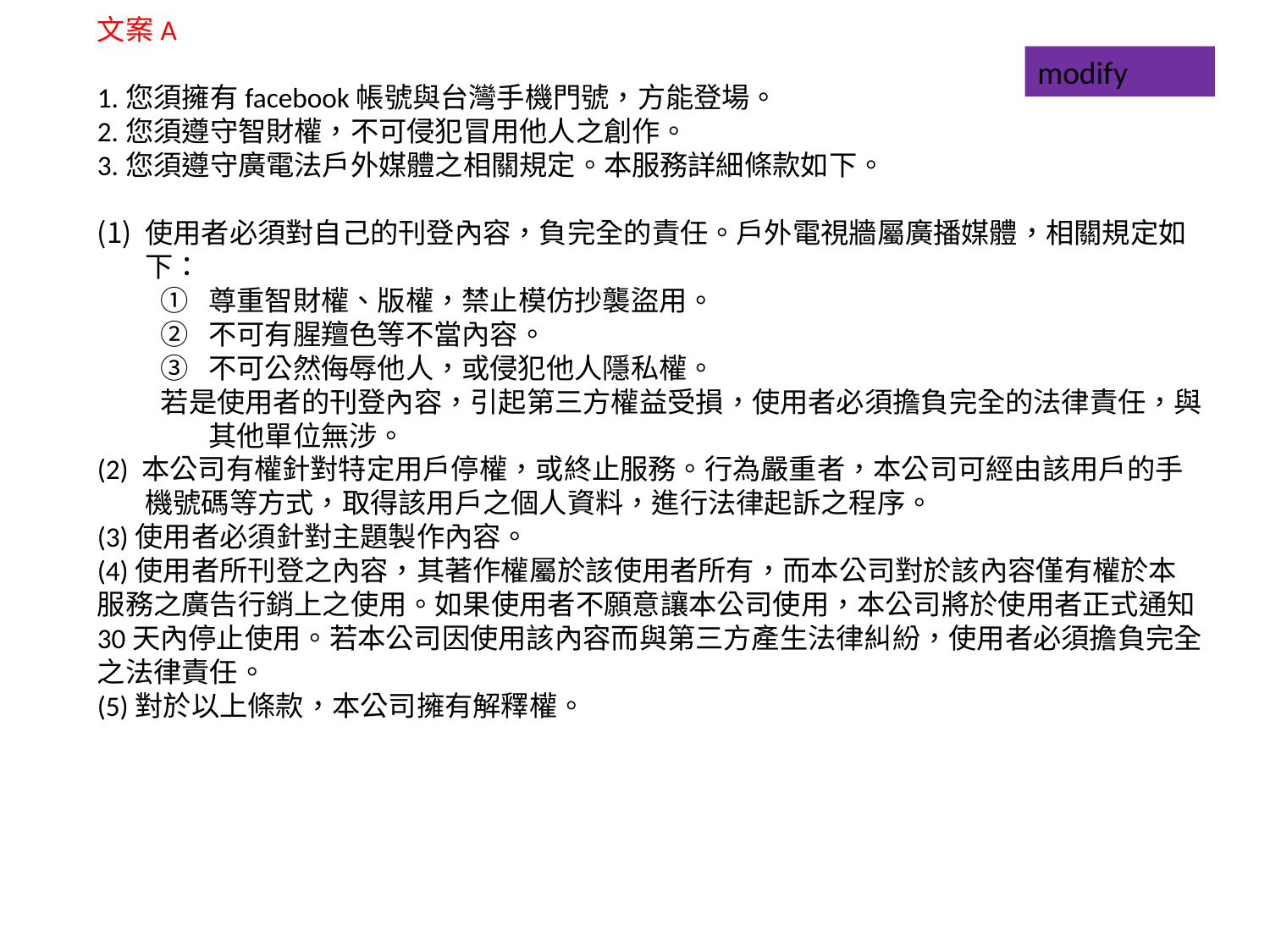

文案A

1.您須擁有facebook帳號與台灣手機門號，方能登場。
2.您須遵守智財權，不可侵犯冒用他人之創作。
3.您須遵守廣電法戶外媒體之相關規定。本服務詳細條款如下。

使用者必須對自己的刊登內容，負完全的責任。戶外電視牆屬廣播媒體，相關規定如下：
尊重智財權、版權，禁止模仿抄襲盜用。
不可有腥羶色等不當內容。
不可公然侮辱他人，或侵犯他人隱私權。
若是使用者的刊登內容，引起第三方權益受損，使用者必須擔負完全的法律責任，與其他單位無涉。
(2) 本公司有權針對特定用戶停權，或終止服務。行為嚴重者，本公司可經由該用戶的手機號碼等方式，取得該用戶之個人資料，進行法律起訴之程序。
(3)使用者必須針對主題製作內容。
(4)使用者所刊登之內容，其著作權屬於該使用者所有，而本公司對於該內容僅有權於本服務之廣告行銷上之使用。如果使用者不願意讓本公司使用，本公司將於使用者正式通知30天內停止使用。若本公司因使用該內容而與第三方產生法律糾紛，使用者必須擔負完全之法律責任。
(5)對於以上條款，本公司擁有解釋權。

modify